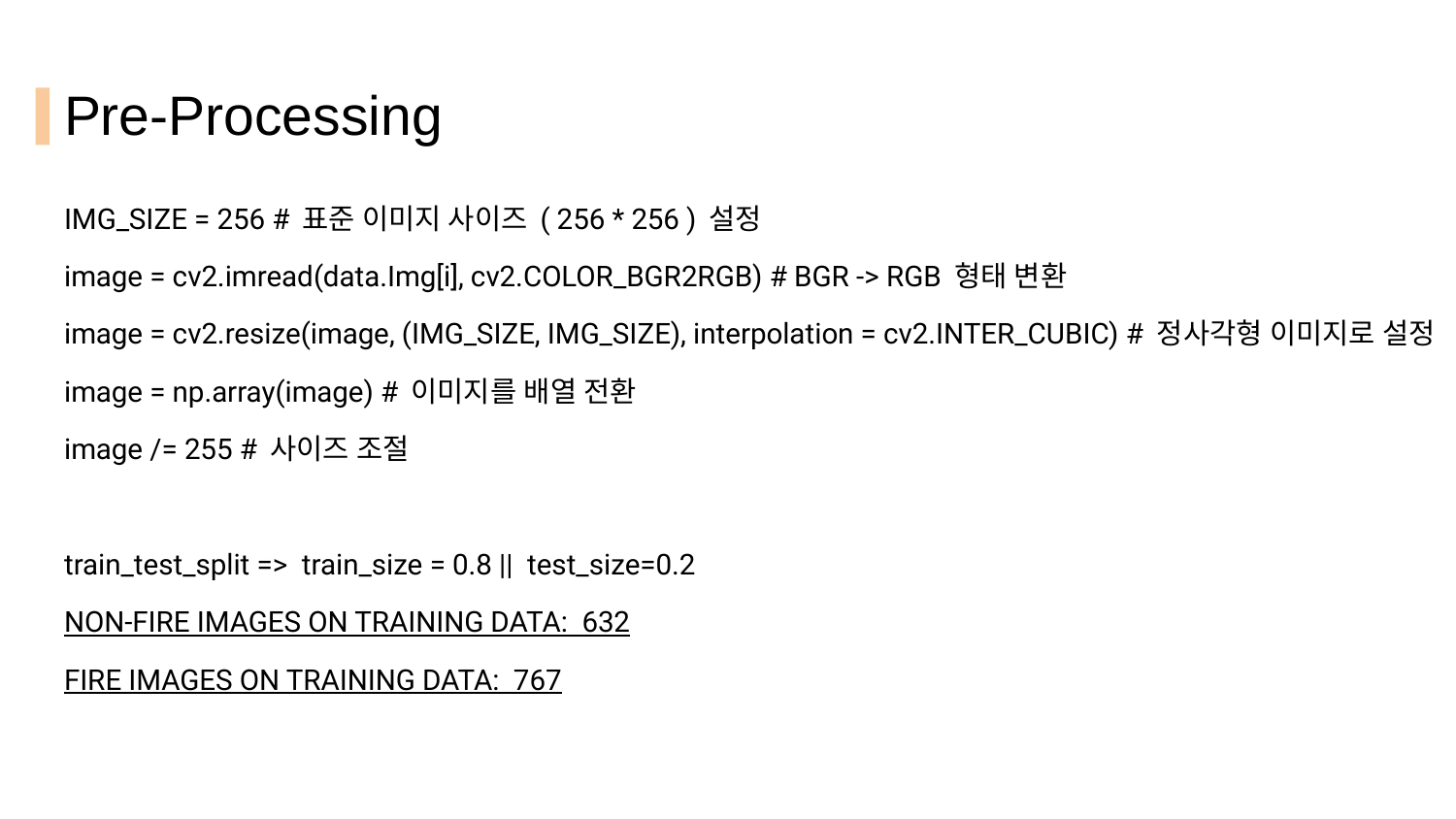

# Pre-Processing

IMG_SIZE = 256 # 표준 이미지 사이즈 ( 256 * 256 ) 설정
image = cv2.imread(data.Img[i], cv2.COLOR_BGR2RGB) # BGR -> RGB 형태 변환
image = cv2.resize(image, (IMG_SIZE, IMG_SIZE), interpolation = cv2.INTER_CUBIC) # 정사각형 이미지로 설정
image = np.array(image) # 이미지를 배열 전환
image /= 255 # 사이즈 조절

train_test_split =>  train_size = 0.8 ||  test_size=0.2
NON-FIRE IMAGES ON TRAINING DATA:  632
FIRE IMAGES ON TRAINING DATA:  767